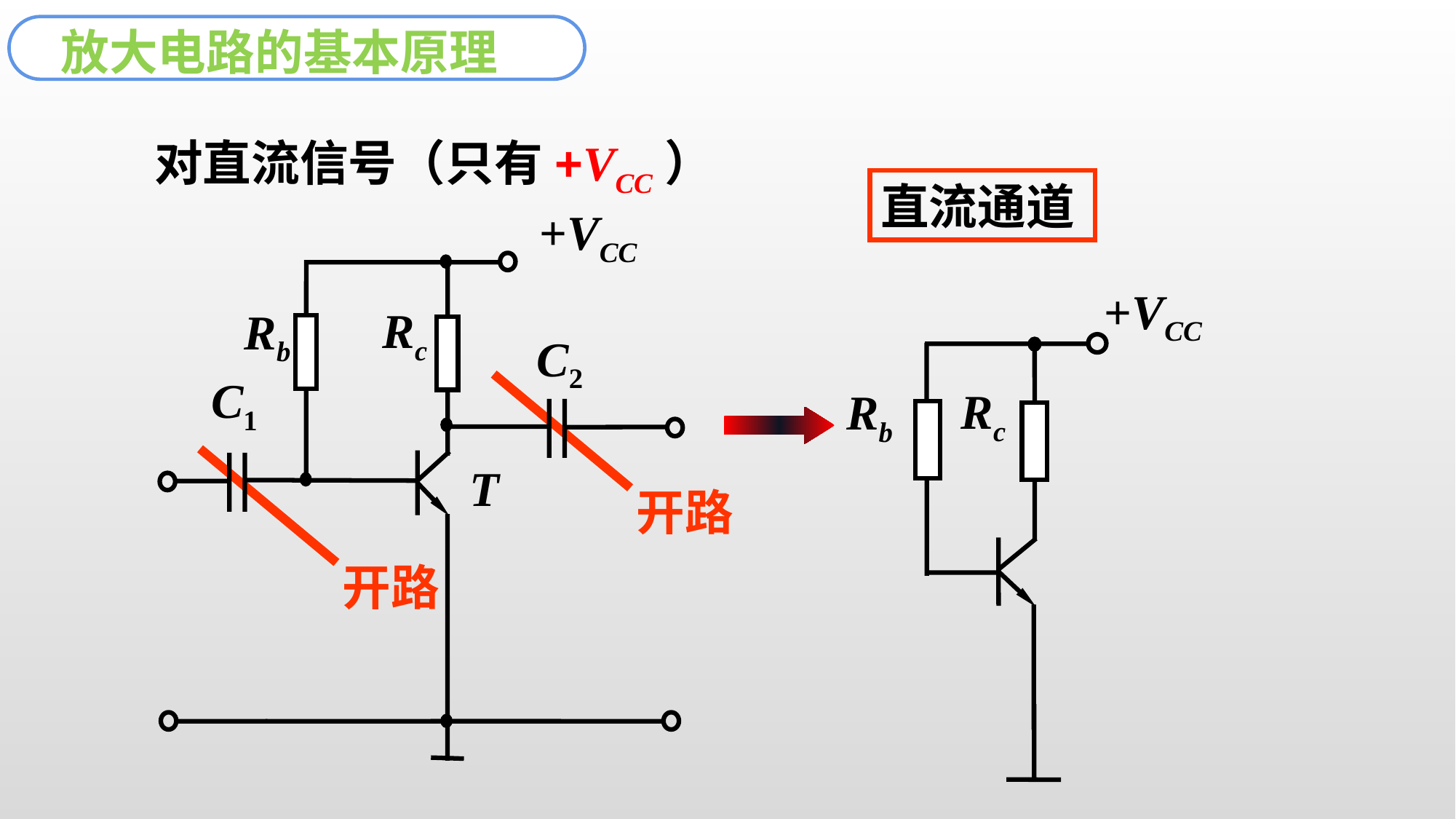

放大电路的基本原理
对直流信号（只有+VCC）
直流通道
+VCC

Rc
Rb

+VCC

Rc
Rb

C2
C1

T

开路

开路